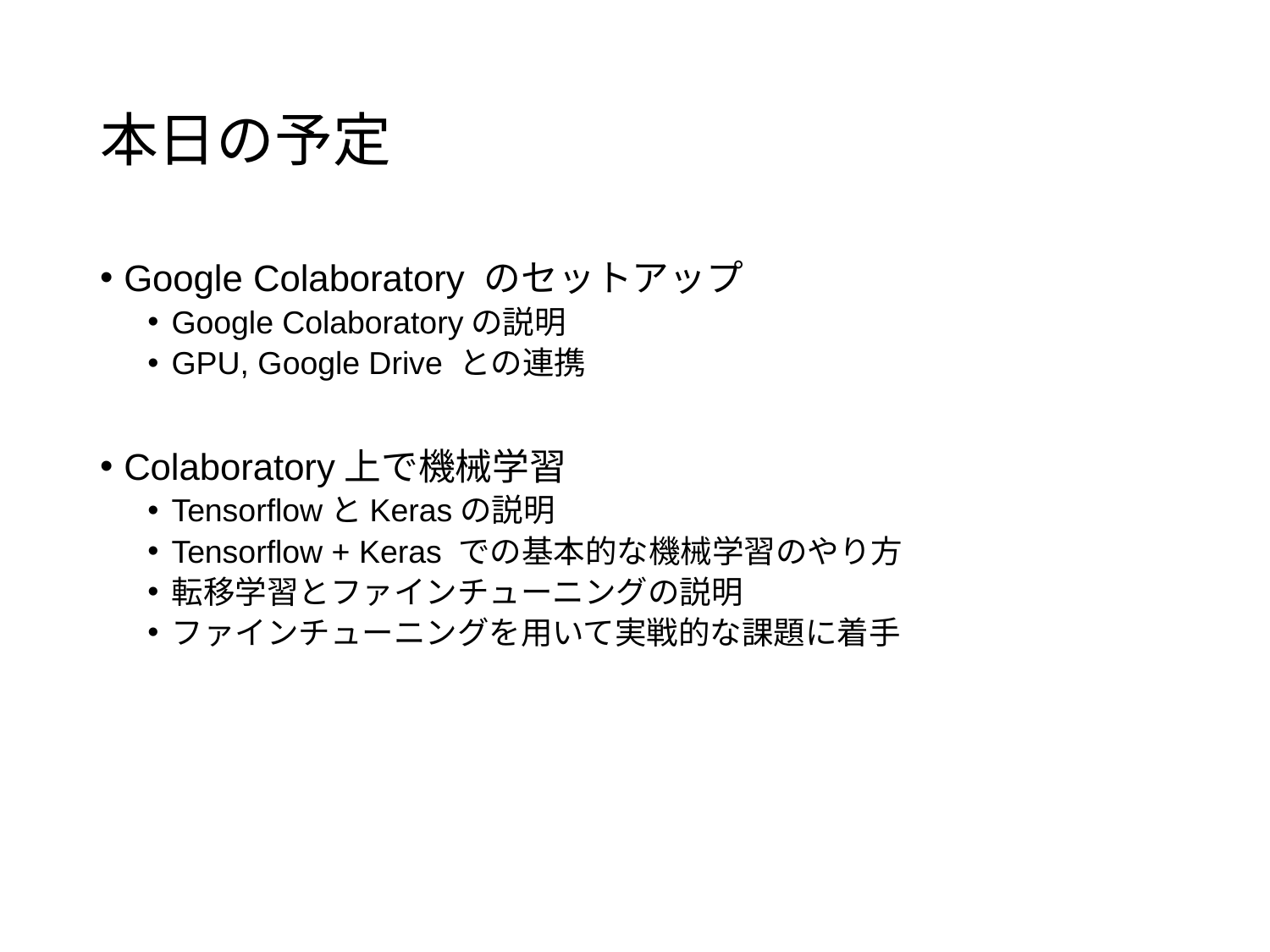

# 本日の予定
Google Colaboratory のセットアップ
Google Colaboratoryの説明
GPU, Google Drive との連携

Colaboratory上で機械学習
TensorflowとKerasの説明
Tensorflow + Keras での基本的な機械学習のやり方
転移学習とファインチューニングの説明
ファインチューニングを用いて実戦的な課題に着手